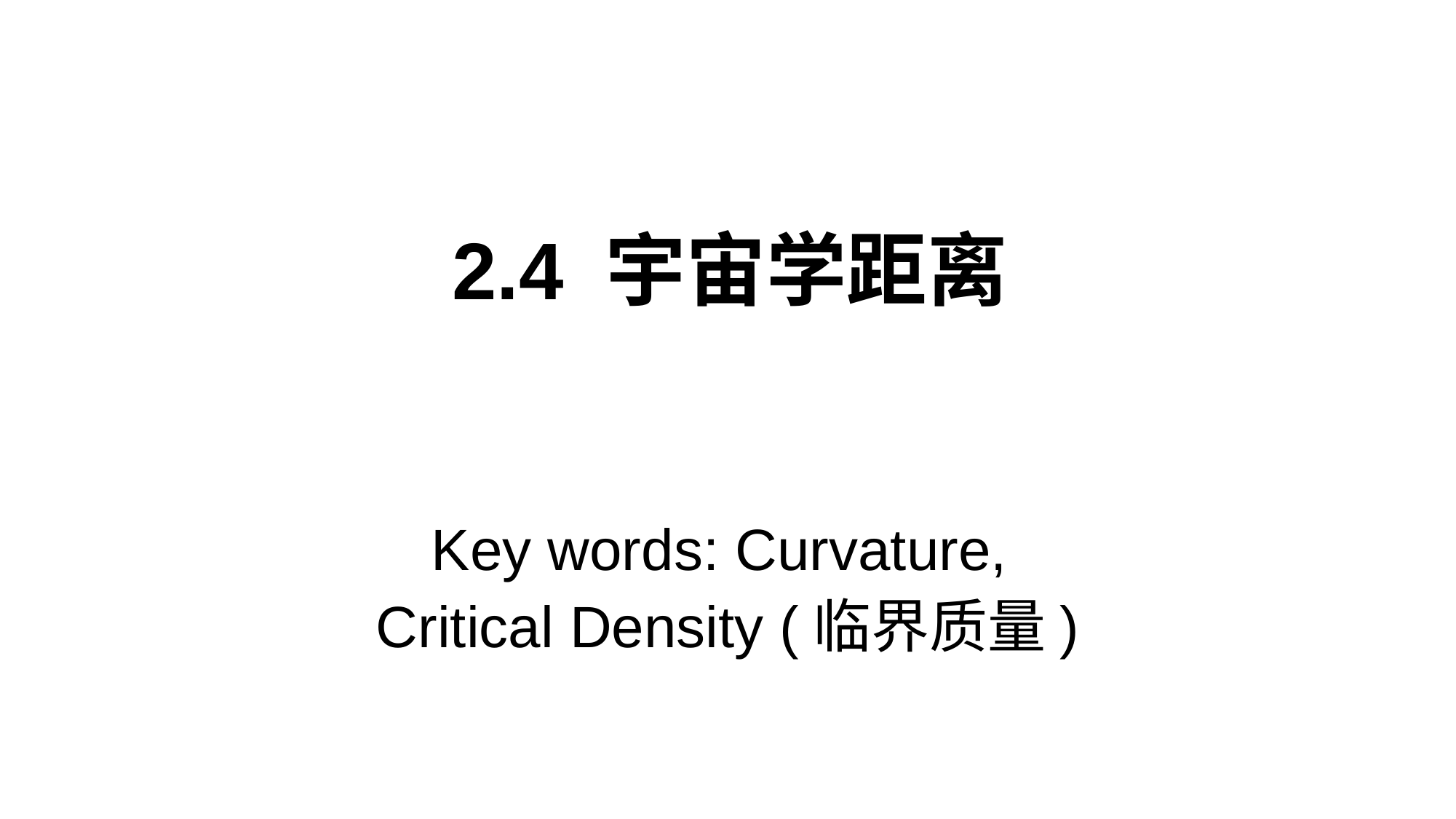

# 2.4 宇宙学距离

Key words: Curvature,
Critical Density (临界质量)